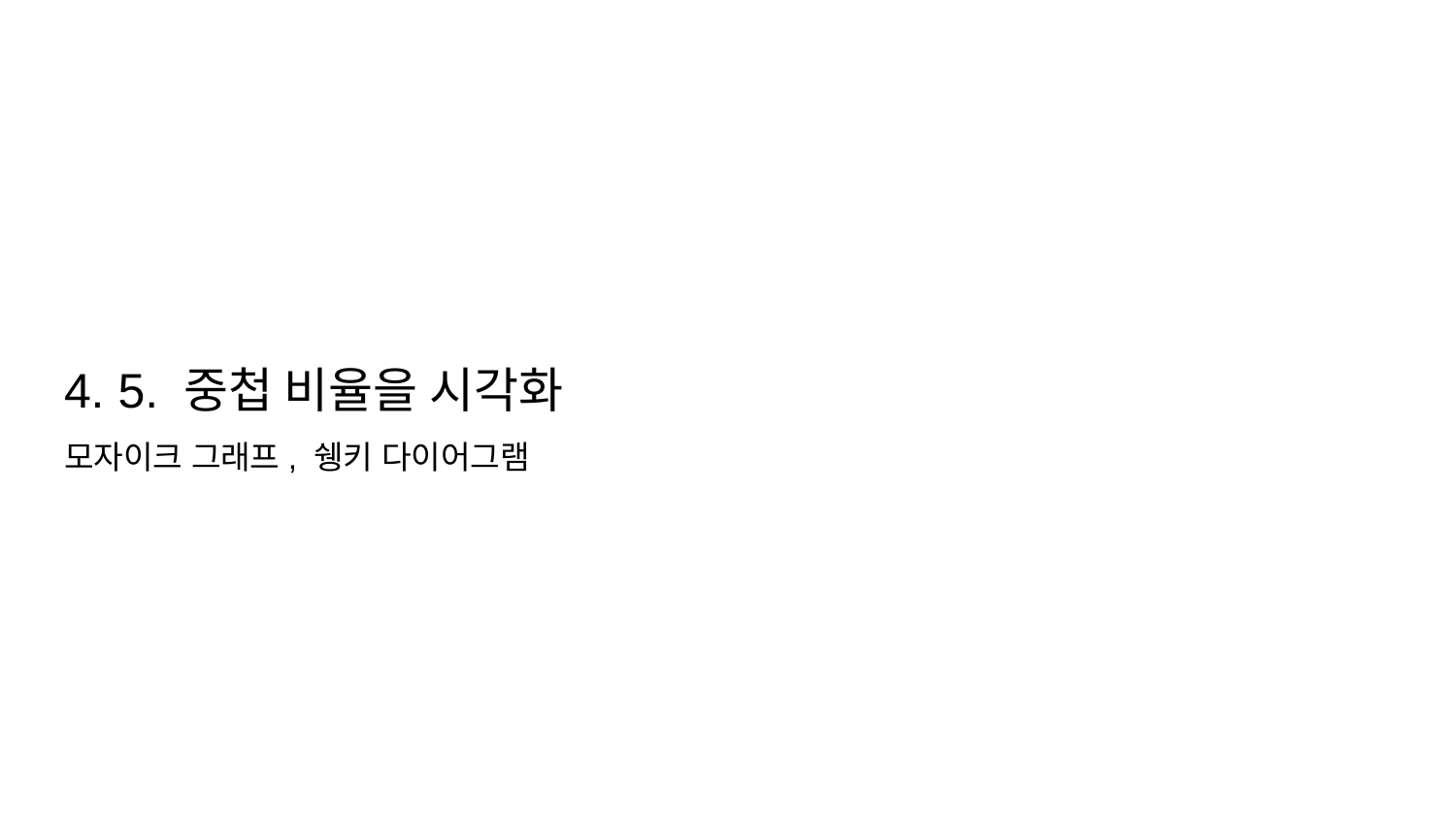

# 4. 5. 중첩 비율을 시각화
모자이크 그래프, 쉥키 다이어그램